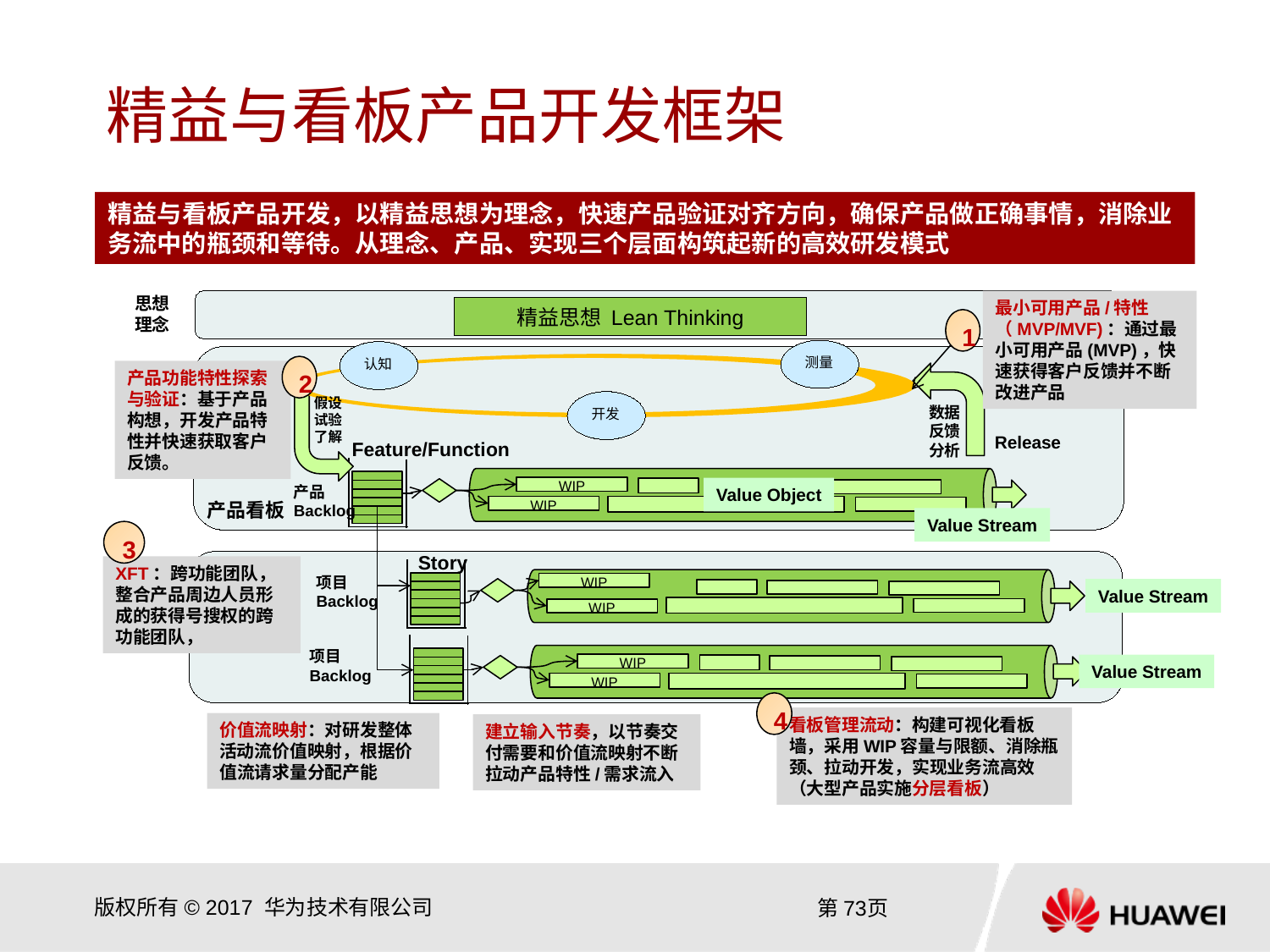

# 精益与看板产品开发框架
精益与看板产品开发，以精益思想为理念，快速产品验证对齐方向，确保产品做正确事情，消除业务流中的瓶颈和等待。从理念、产品、实现三个层面构筑起新的高效研发模式

思想
理念

最小可用产品/特性（MVP/MVF)：通过最小可用产品(MVP)，快速获得客户反馈并不断改进产品

精益思想 Lean Thinking
1
测量
认知

2
产品功能特性探索与验证：基于产品构想，开发产品特性并快速获取客户反馈。

假设
试验
了解

开发
数据
反馈
分析
Release
Feature/Function

产品
Backlog
WIP
Value Object

产品看板

WIP

Value Stream
3
Story

项目看板
XFT：跨功能团队，整合产品周边人员形成的获得号搜权的跨功能团队，

项目
Backlog
WIP

Value Stream

WIP

项目
Backlog
WIP
Value Stream

WIP

4
看板管理流动：构建可视化看板墙，采用WIP容量与限额、消除瓶颈、拉动开发，实现业务流高效
（大型产品实施分层看板）
价值流映射：对研发整体活动流价值映射，根据价值流请求量分配产能
建立输入节奏，以节奏交付需要和价值流映射不断拉动产品特性/需求流入